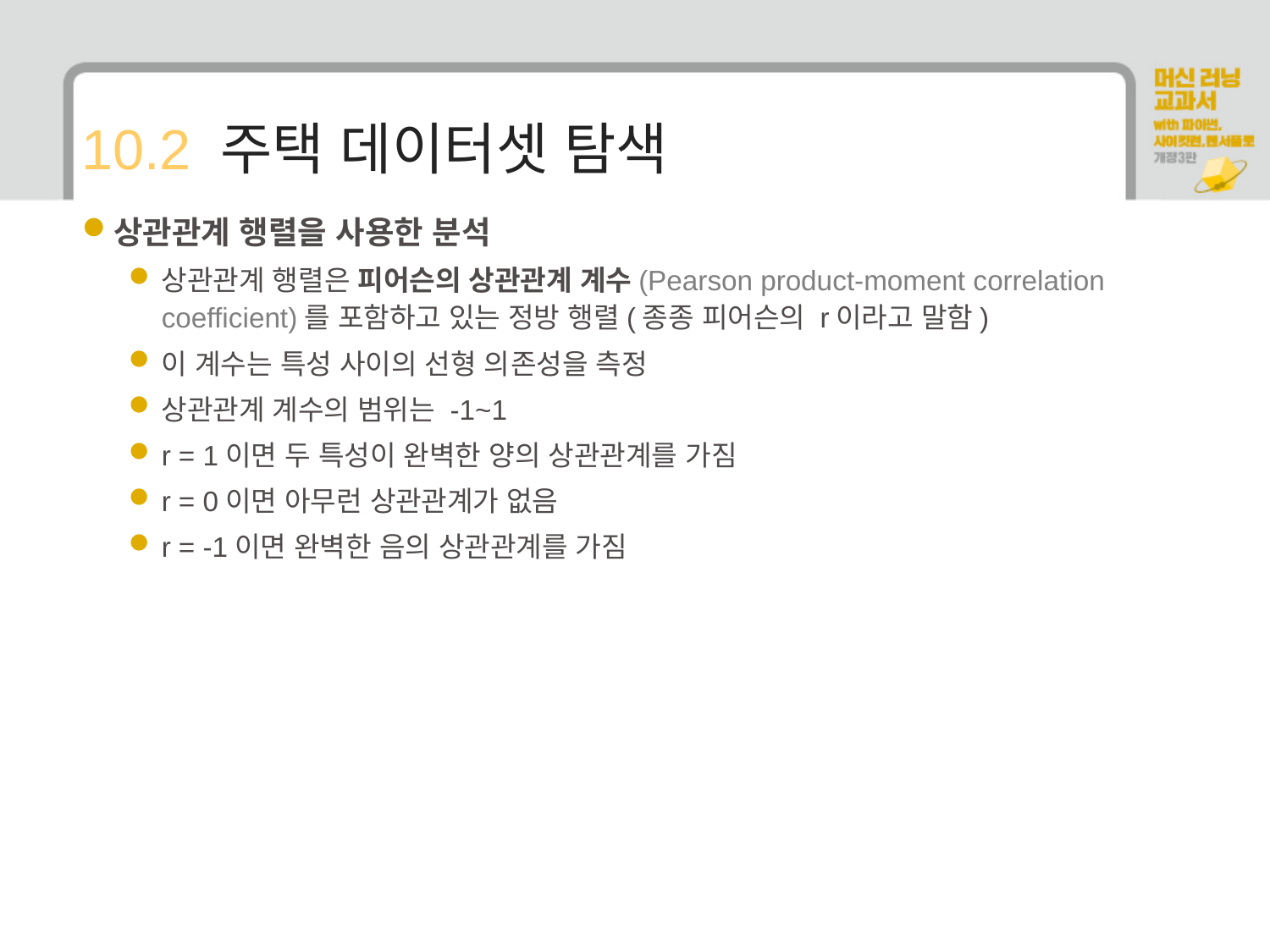

# 10.2 주택 데이터셋 탐색
상관관계 행렬을 사용한 분석
상관관계 행렬은 피어슨의 상관관계 계수(Pearson product-moment correlation coefficient)를 포함하고 있는 정방 행렬(종종 피어슨의 r이라고 말함)
이 계수는 특성 사이의 선형 의존성을 측정
상관관계 계수의 범위는 -1~1
r = 1이면 두 특성이 완벽한 양의 상관관계를 가짐
r = 0이면 아무런 상관관계가 없음
r = -1이면 완벽한 음의 상관관계를 가짐